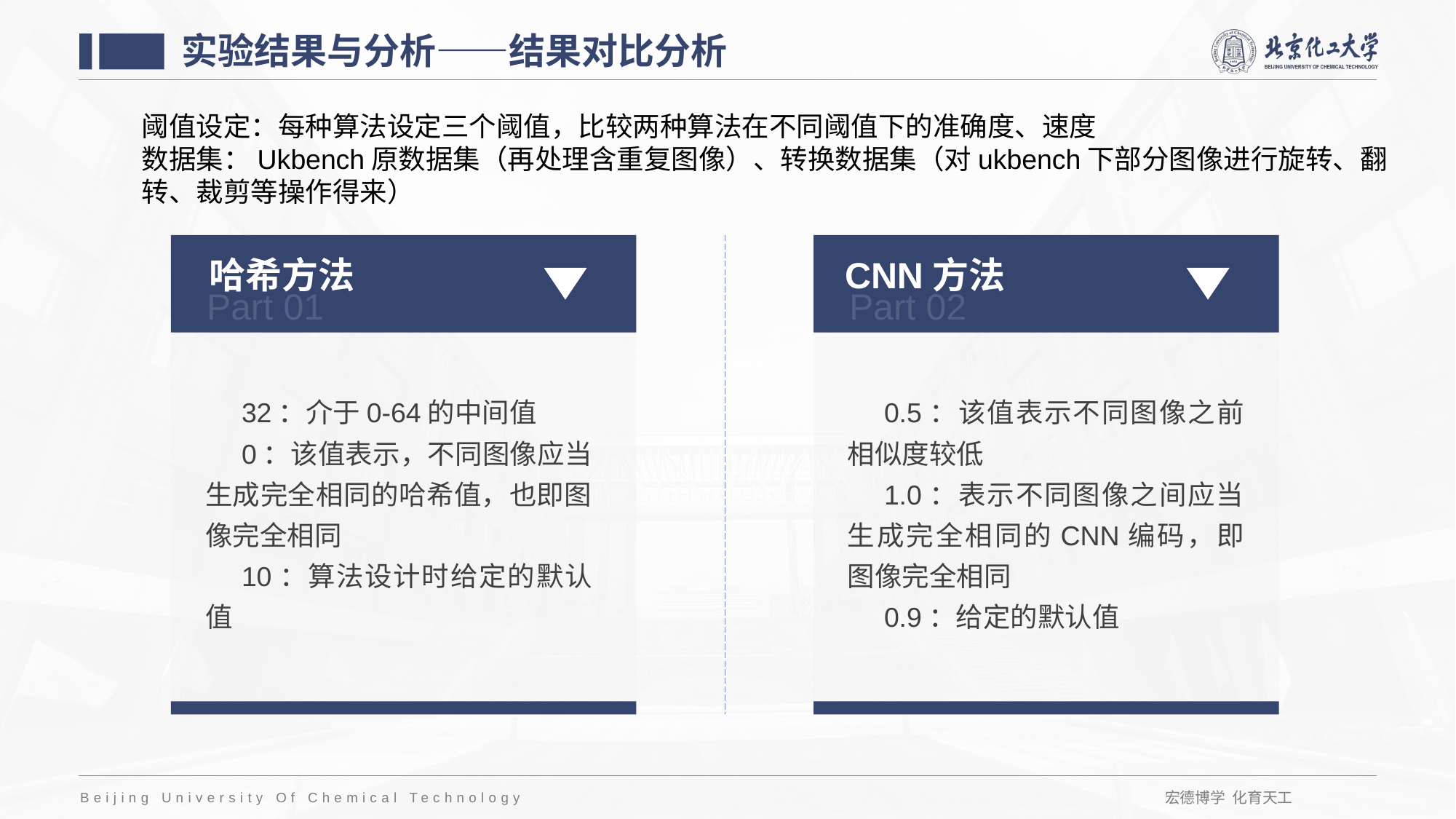

实验结果与分析——结果对比分析
阈值设定：每种算法设定三个阈值，比较两种算法在不同阈值下的准确度、速度
数据集：Ukbench原数据集（再处理含重复图像）、转换数据集（对ukbench下部分图像进行旋转、翻转、裁剪等操作得来）

哈希方法
CNN方法

 Part 01
 Part 02

32：介于0-64的中间值
0：该值表示，不同图像应当生成完全相同的哈希值，也即图像完全相同
10：算法设计时给定的默认值

0.5：该值表示不同图像之前相似度较低
1.0：表示不同图像之间应当生成完全相同的CNN编码，即图像完全相同
0.9：给定的默认值